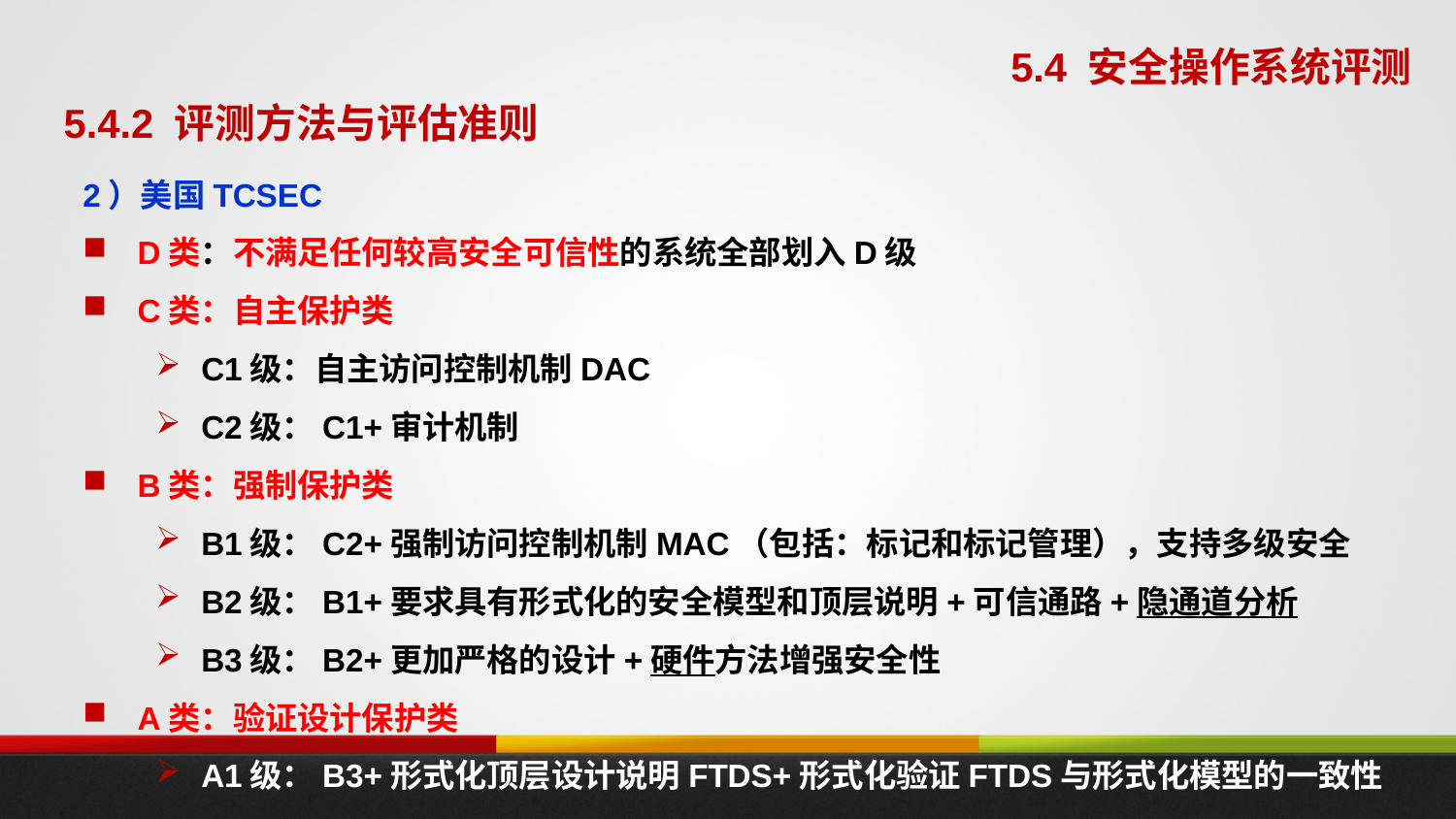

5.4 安全操作系统评测
5.4.2 评测方法与评估准则
2）美国TCSEC
D类：不满足任何较高安全可信性的系统全部划入D级
C类：自主保护类
C1级：自主访问控制机制DAC
C2级：C1+审计机制
B类：强制保护类
B1级：C2+强制访问控制机制MAC（包括：标记和标记管理），支持多级安全
B2级：B1+要求具有形式化的安全模型和顶层说明+可信通路+隐通道分析
B3级：B2+更加严格的设计+硬件方法增强安全性
A类：验证设计保护类
A1级：B3+形式化顶层设计说明FTDS+形式化验证FTDS与形式化模型的一致性